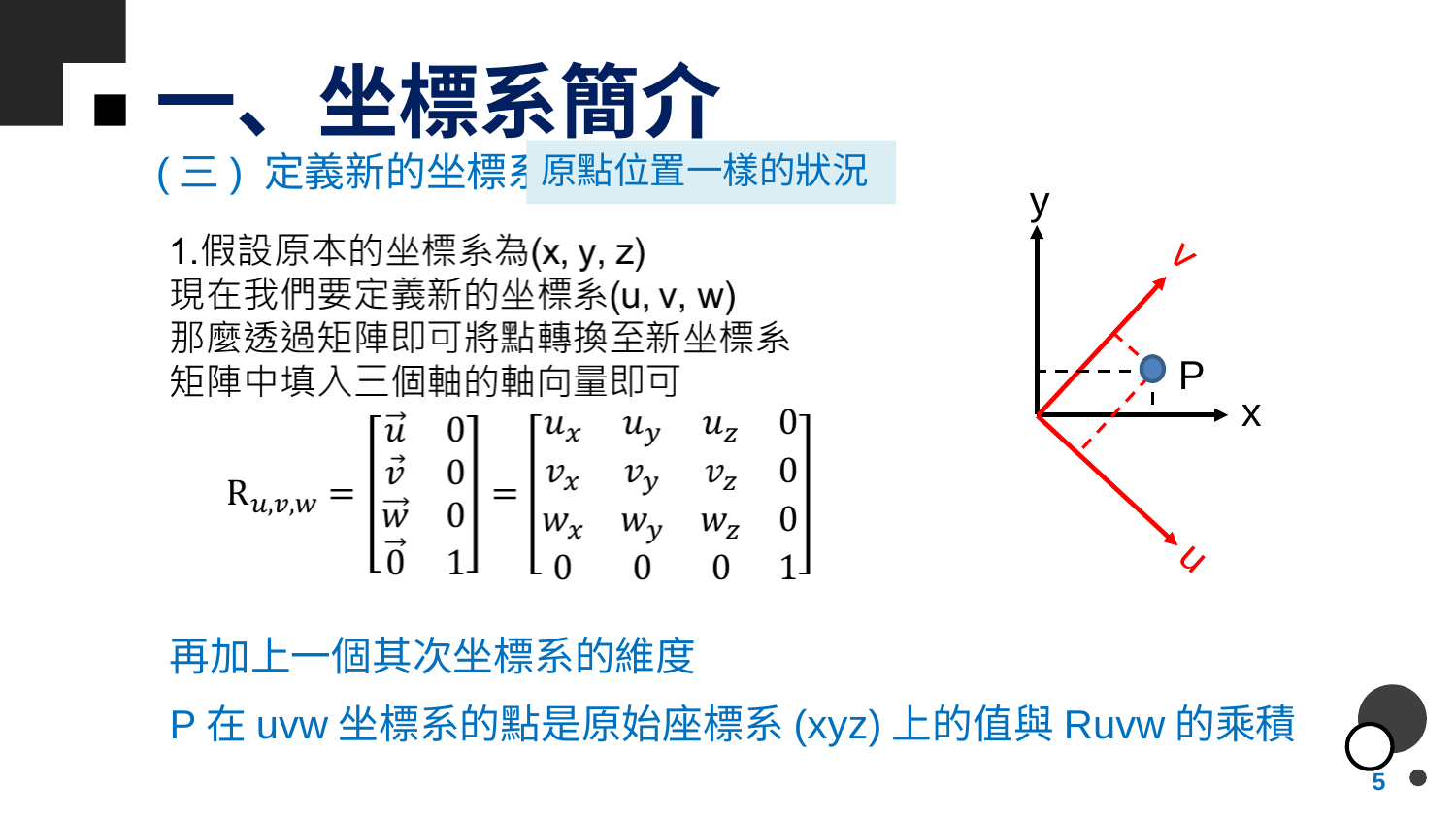

一、坐標系簡介
(三) 定義新的坐標系
原點位置一樣的狀況
y
v
P

x
u

再加上一個其次坐標系的維度

P在uvw坐標系的點是原始座標系(xyz)上的值與Ruvw的乘積
5